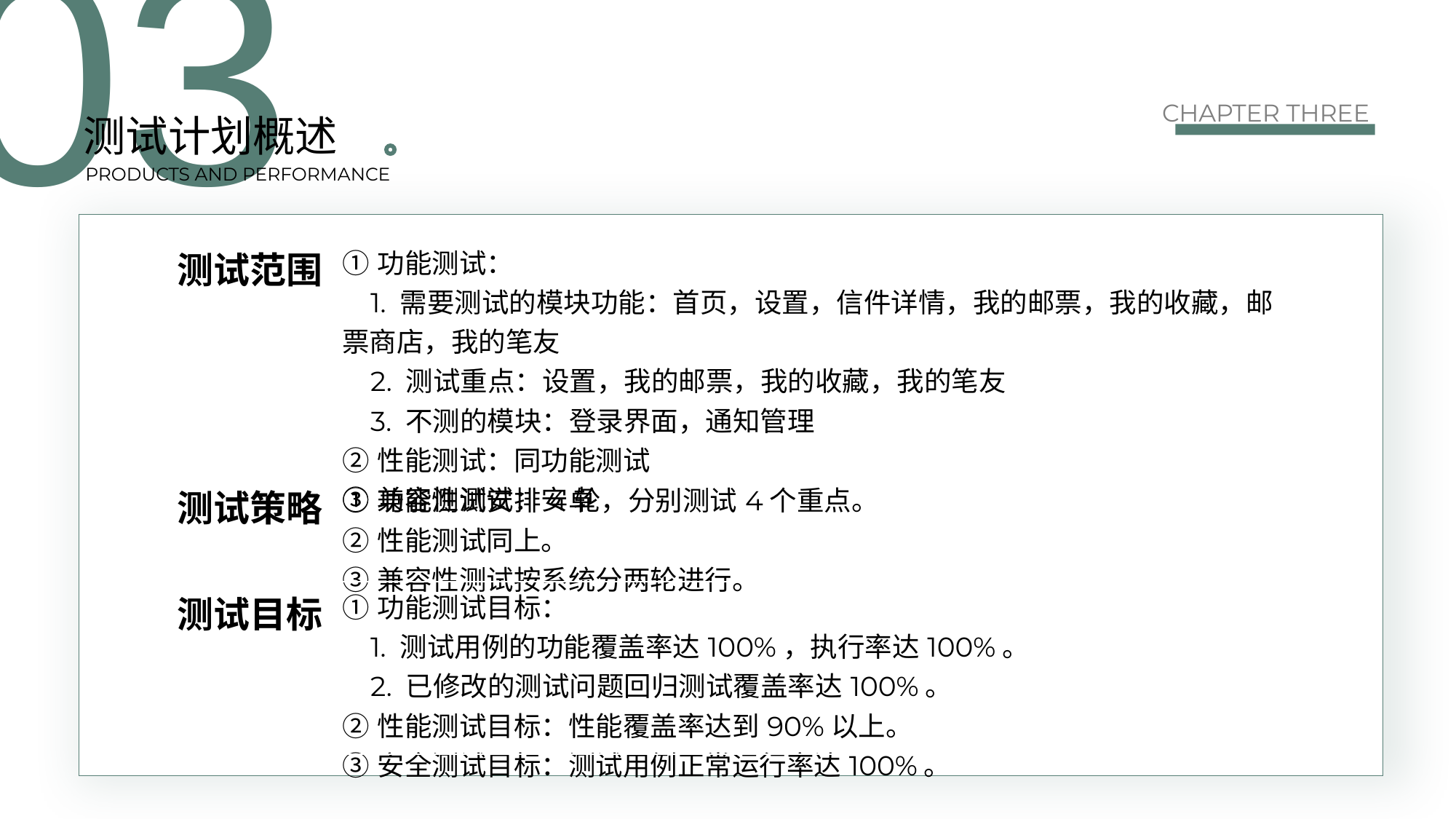

03
CHAPTER THREE
测试计划概述

PRODUCTS AND PERFORMANCE

| 测试范围 | ①功能测试： 1. 需要测试的模块功能：首页，设置，信件详情，我的邮票，我的收藏，邮票商店，我的笔友 2. 测试重点：设置，我的邮票，我的收藏，我的笔友 3. 不测的模块：登录界面，通知管理 ②性能测试：同功能测试 ③兼容性测试：安卓 |
| --- | --- |
| 测试策略 | ①功能测试安排4轮，分别测试4个重点。 ②性能测试同上。 ③兼容性测试按系统分两轮进行。 |
| 测试目标 | ①功能测试目标： 1. 测试用例的功能覆盖率达100%，执行率达100%。 2. 已修改的测试问题回归测试覆盖率达100%。 ②性能测试目标：性能覆盖率达到90%以上。 ③安全测试目标：测试用例正常运行率达100%。 |